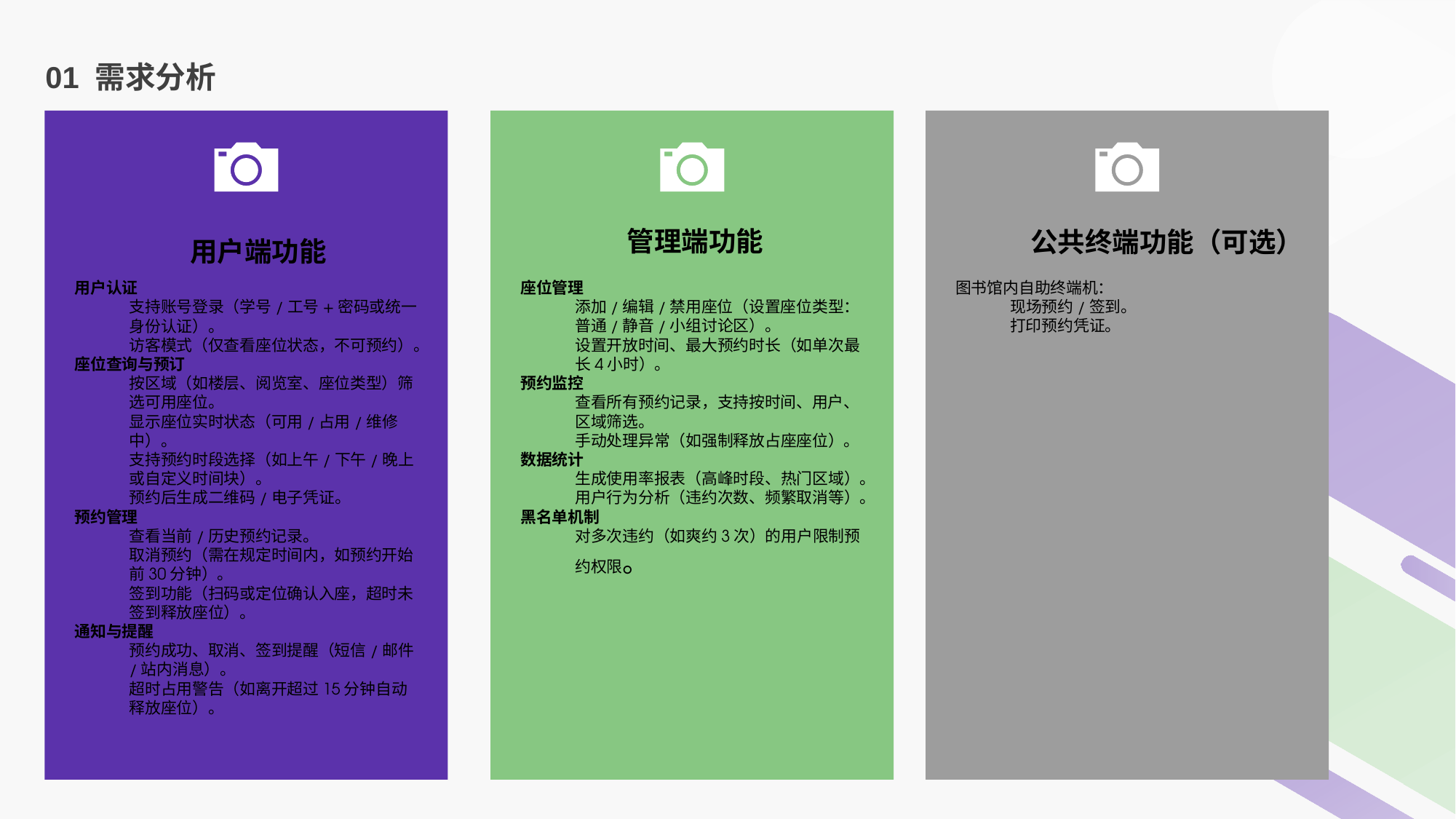

01 需求分析

公共终端功能（可选）
图书馆内自助终端机：
现场预约/签到。
打印预约凭证。

用户端功能

用户认证
支持账号登录（学号/工号+密码或统一身份认证）。
访客模式（仅查看座位状态，不可预约）。
座位查询与预订
按区域（如楼层、阅览室、座位类型）筛选可用座位。
显示座位实时状态（可用/占用/维修中）。
支持预约时段选择（如上午/下午/晚上或自定义时间块）。
预约后生成二维码/电子凭证。
预约管理
查看当前/历史预约记录。
取消预约（需在规定时间内，如预约开始前30分钟）。
签到功能（扫码或定位确认入座，超时未签到释放座位）。
通知与提醒
预约成功、取消、签到提醒（短信/邮件/站内消息）。
超时占用警告（如离开超过15分钟自动释放座位）。

管理端功能

座位管理
添加/编辑/禁用座位（设置座位类型：普通/静音/小组讨论区）。
设置开放时间、最大预约时长（如单次最长4小时）。
预约监控
查看所有预约记录，支持按时间、用户、区域筛选。
手动处理异常（如强制释放占座座位）。
数据统计
生成使用率报表（高峰时段、热门区域）。
用户行为分析（违约次数、频繁取消等）。
黑名单机制
对多次违约（如爽约3次）的用户限制预约权限。